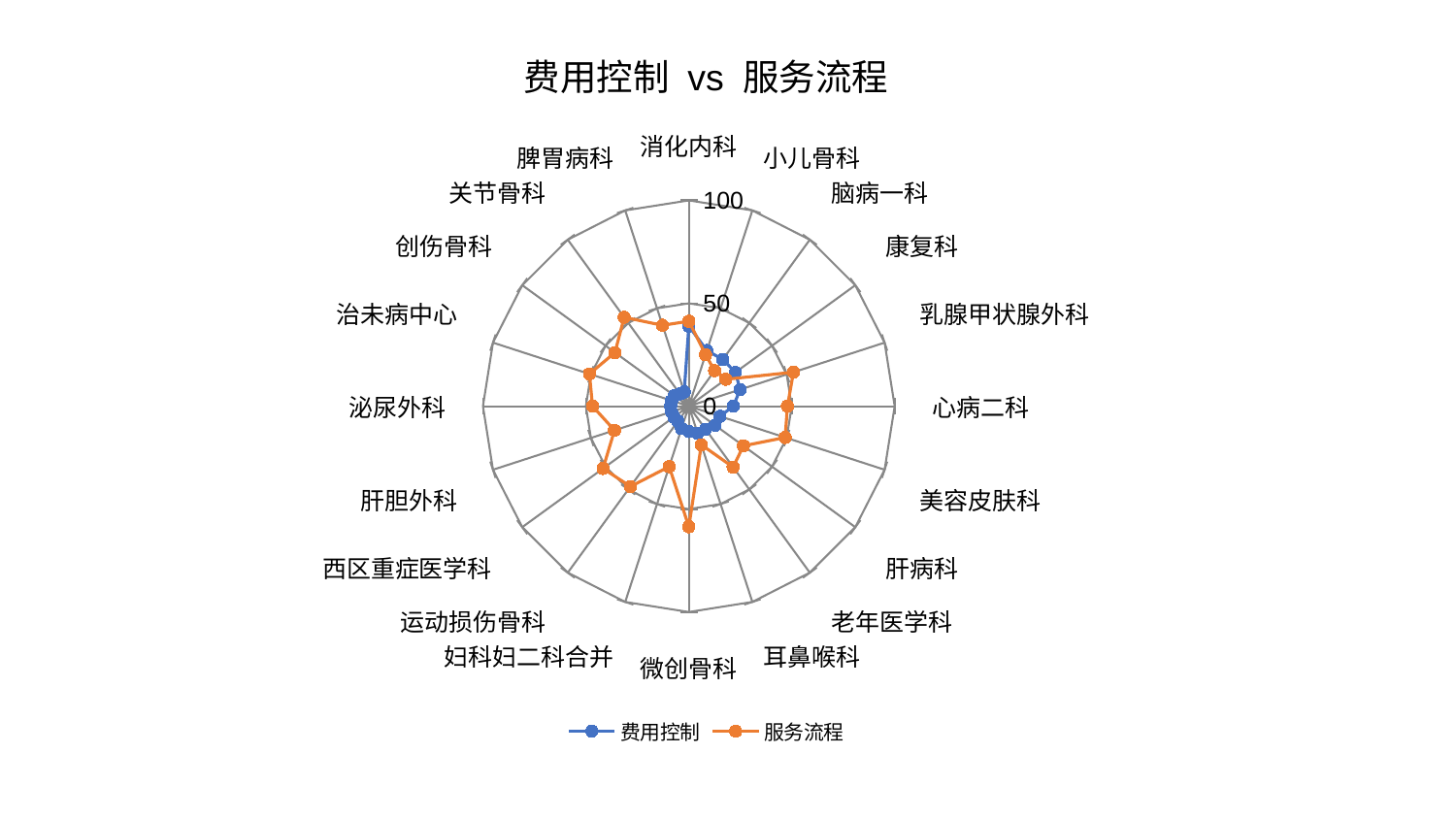

### Chart: 费用控制 vs 服务流程

| Category | 费用控制 | 服务流程 |
|---|---|---|
| 消化内科 | 38.92239579775596 | 41.2922123577867 |
| 小儿骨科 | 28.430737965853936 | 26.336896277707154 |
| 脑病一科 | 28.09140193579916 | 21.342687943208258 |
| 康复科 | 27.984025074080332 | 22.22603615298658 |
| 乳腺甲状腺外科 | 26.253419267144242 | 53.45619360568958 |
| 心病二科 | 21.632929586212917 | 47.92048671383667 |
| 美容皮肤科 | 15.897425333607274 | 49.231804717610956 |
| 肝病科 | 15.825327260750665 | 32.8018512966367 |
| 老年医学科 | 13.878703534929826 | 36.620948704772225 |
| 耳鼻喉科 | 13.86151901826371 | 19.718715423558205 |
| 微创骨科 | 12.34195163569311 | 58.565737665445106 |
| 妇科妇二科合并 | 11.432780563848164 | 30.857641400313142 |
| 运动损伤骨科 | 8.969092690333902 | 48.26270642594781 |
| 西区重症医学科 | 8.944514870537926 | 51.51414878051307 |
| 肝胆外科 | 8.855185025360267 | 37.96495205103202 |
| 泌尿外科 | 8.840043291617889 | 46.74989433920507 |
| 治未病中心 | 8.787499311379301 | 50.75302219730621 |
| 创伤骨科 | 8.747336572440034 | 44.33351621135675 |
| 关节骨科 | 7.372120373295337 | 53.38901610240846 |
| 脾胃病科 | 7.293987950084332 | 41.33222812579733 |
45